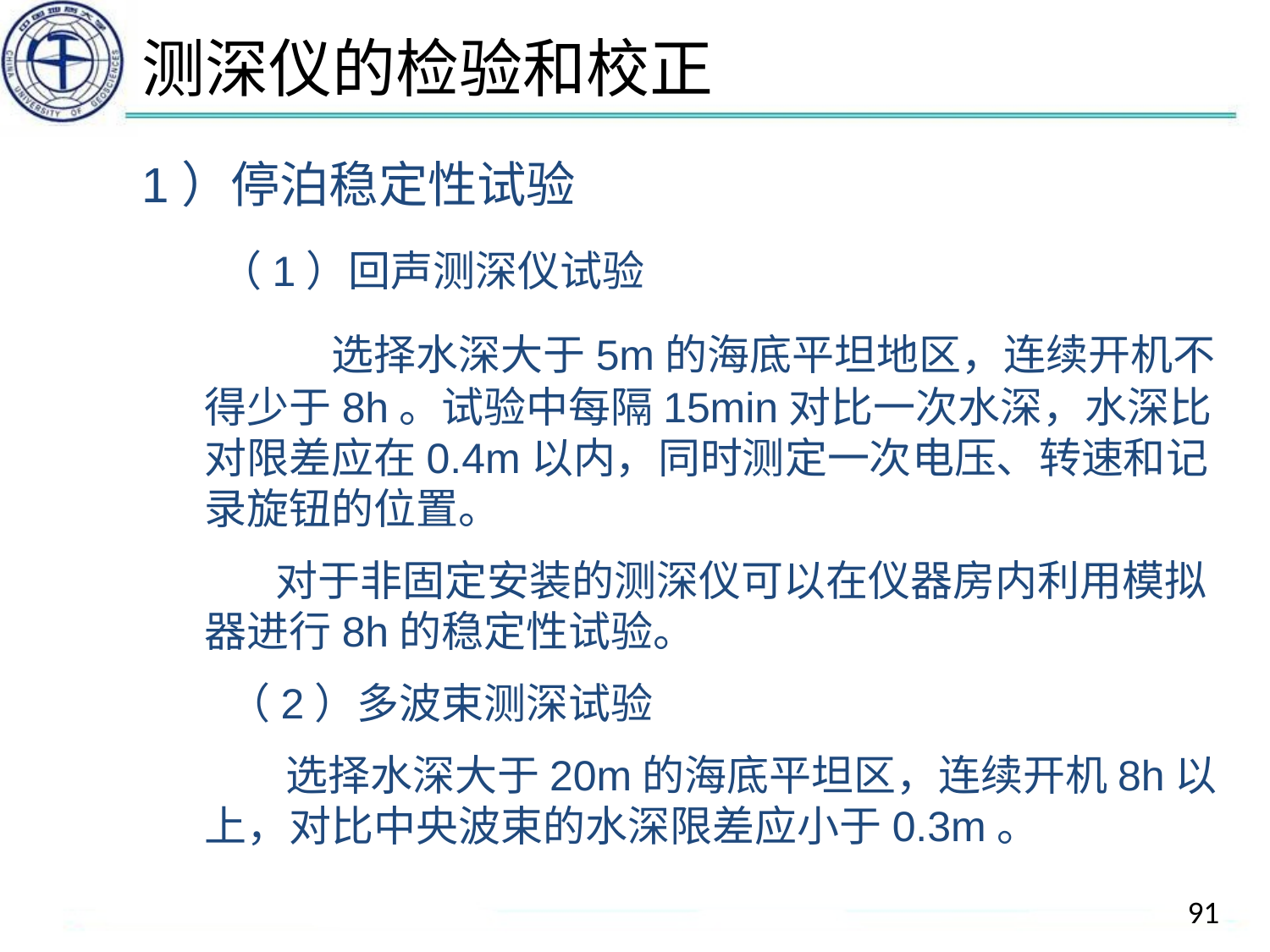

# 测深仪的检验和校正
1）停泊稳定性试验
      （1）回声测深仪试验
		选择水深大于5m的海底平坦地区，连续开机不得少于8h。试验中每隔15min对比一次水深，水深比对限差应在0.4m以内，同时测定一次电压、转速和记录旋钮的位置。
             对于非固定安装的测深仪可以在仪器房内利用模拟器进行8h的稳定性试验。
        （2）多波束测深试验
              选择水深大于20m的海底平坦区，连续开机8h以上，对比中央波束的水深限差应小于0.3m。
91